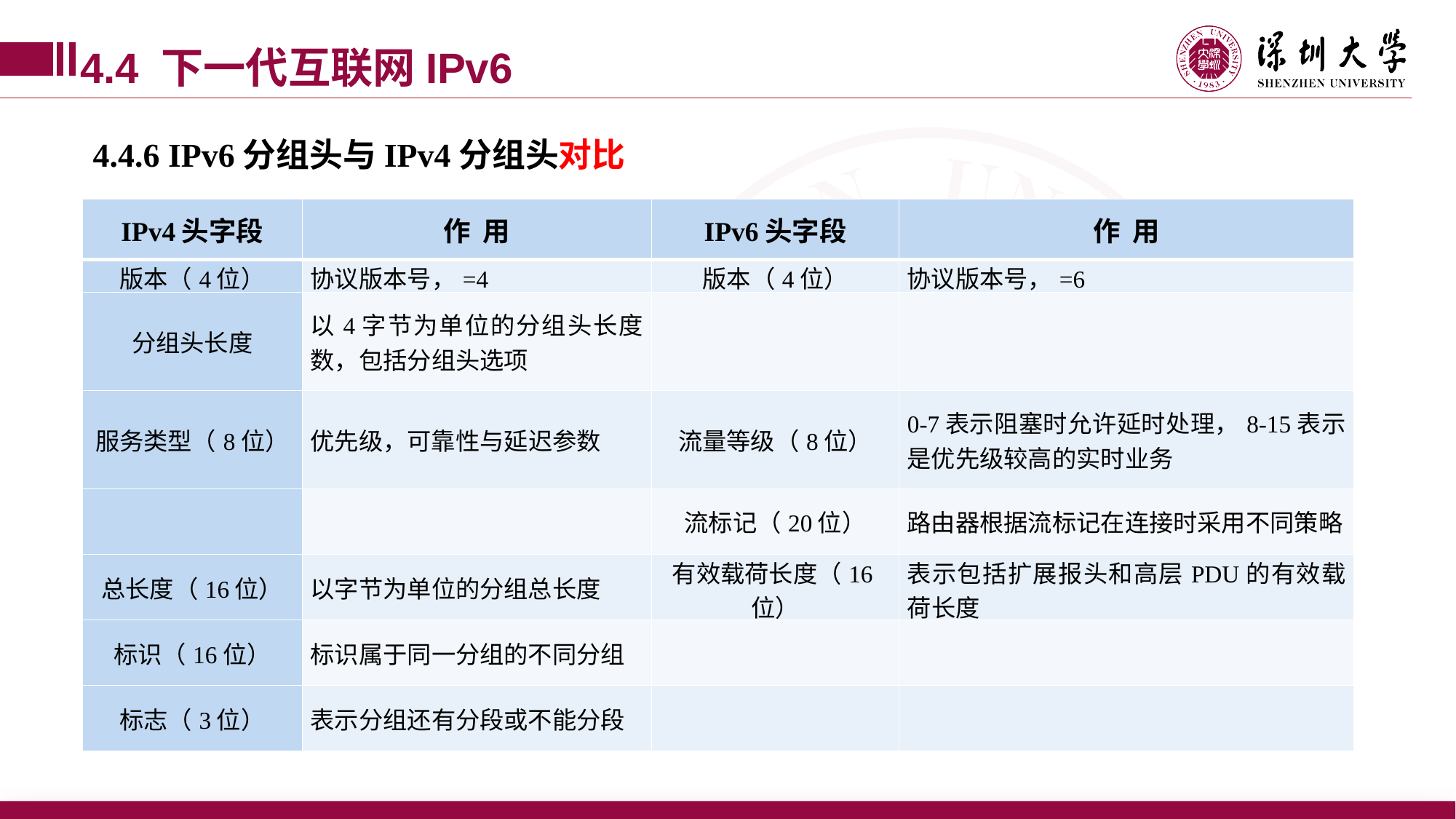

4.4 下一代互联网IPv6

4.4.6 IPv6分组头与IPv4分组头对比
| IPv4头字段 | 作 用 | IPv6头字段 | 作 用 |
| --- | --- | --- | --- |
| 版本（4位） | 协议版本号，=4 | 版本（4位） | 协议版本号，=6 |
| 分组头长度 | 以4字节为单位的分组头长度数，包括分组头选项 |  |  |
| 服务类型（8位） | 优先级，可靠性与延迟参数 | 流量等级（8位） | 0-7表示阻塞时允许延时处理，8-15表示是优先级较高的实时业务 |
|  |  | 流标记（20位） | 路由器根据流标记在连接时采用不同策略 |
| 总长度（16位） | 以字节为单位的分组总长度 | 有效载荷长度（16位） | 表示包括扩展报头和高层PDU的有效载荷长度 |
| 标识（16位） | 标识属于同一分组的不同分组 |  |  |
| 标志（3位） | 表示分组还有分段或不能分段 |  |  |